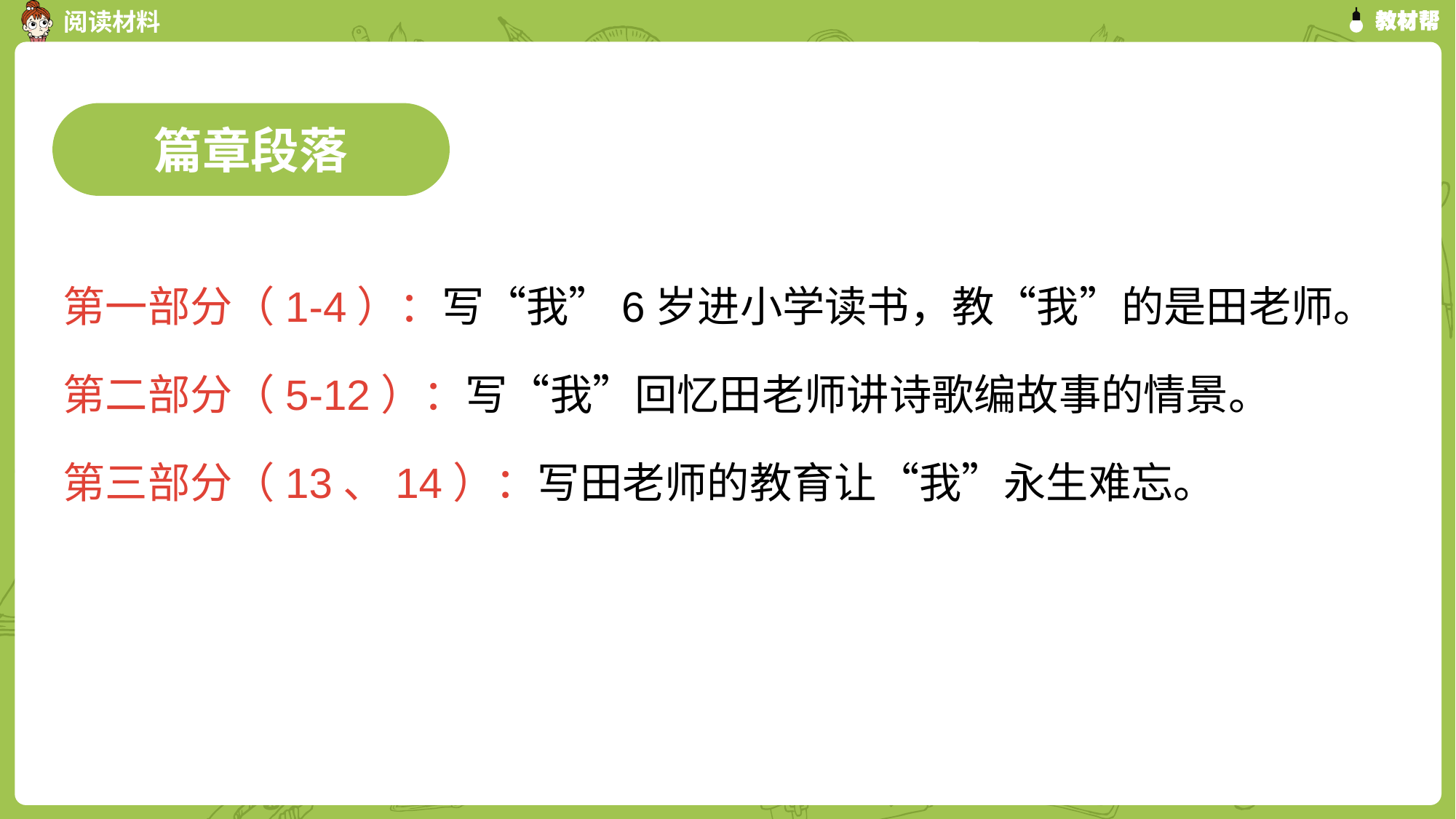

篇章段落
第一部分（1-4）：写“我”6岁进小学读书，教“我”的是田老师。
第二部分（5-12）：写“我”回忆田老师讲诗歌编故事的情景。
第三部分（13、14）：写田老师的教育让“我”永生难忘。